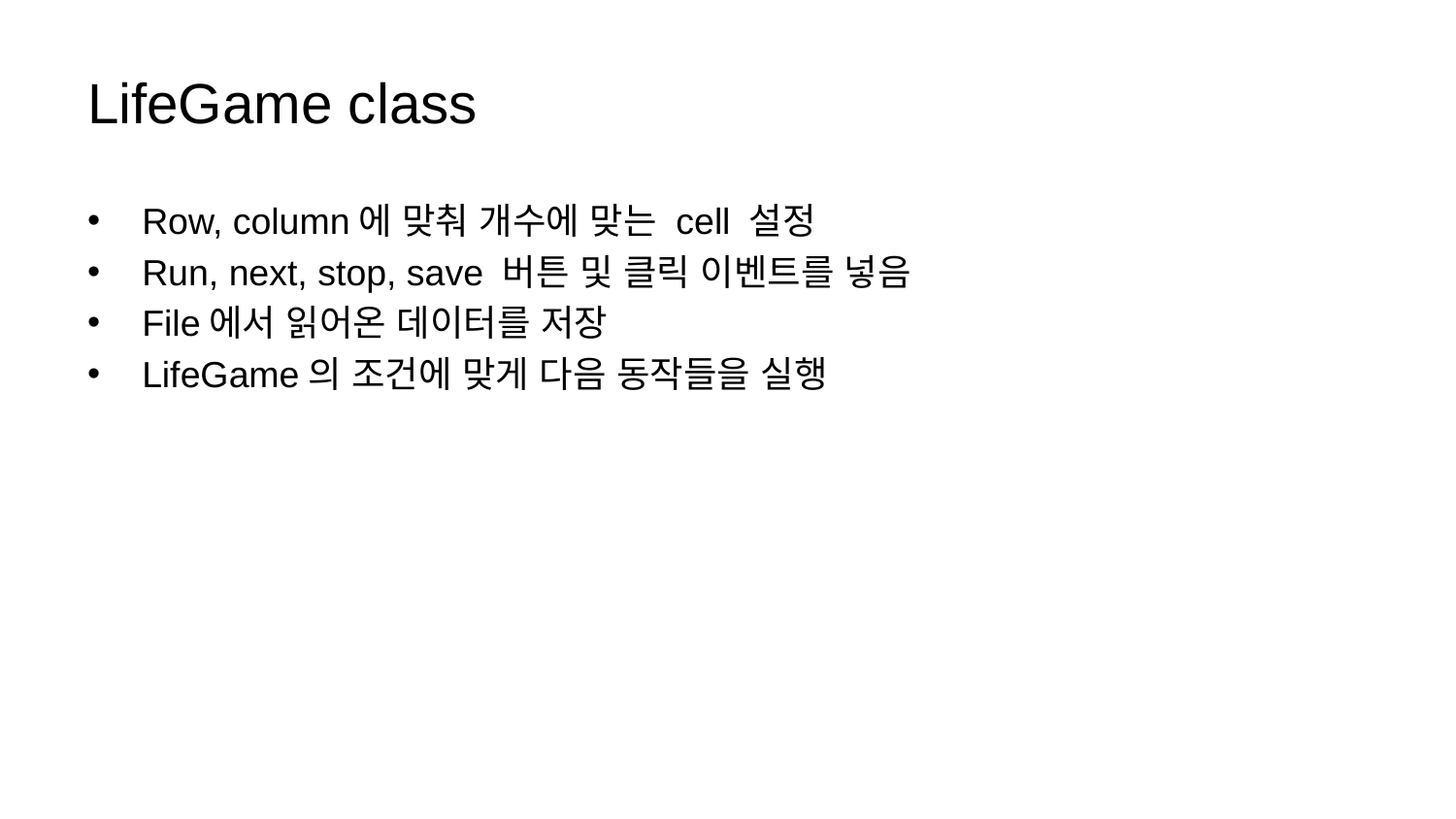

# LifeGame class
Row, column에 맞춰 개수에 맞는 cell 설정
Run, next, stop, save 버튼 및 클릭 이벤트를 넣음
File에서 읽어온 데이터를 저장
LifeGame의 조건에 맞게 다음 동작들을 실행